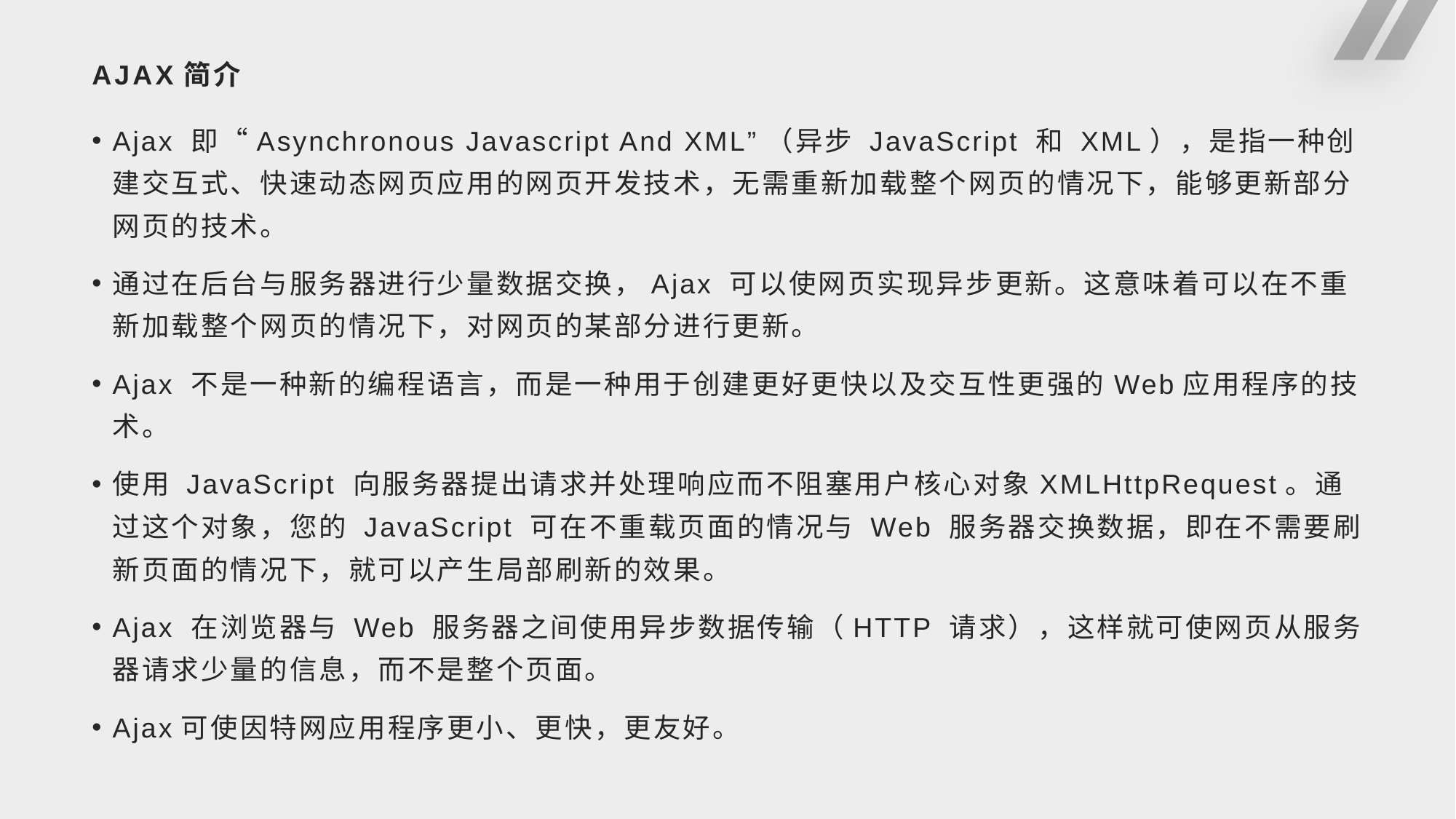

# AJAX简介
Ajax 即“Asynchronous Javascript And XML”（异步 JavaScript 和 XML），是指一种创建交互式、快速动态网页应用的网页开发技术，无需重新加载整个网页的情况下，能够更新部分网页的技术。
通过在后台与服务器进行少量数据交换，Ajax 可以使网页实现异步更新。这意味着可以在不重新加载整个网页的情况下，对网页的某部分进行更新。
Ajax 不是一种新的编程语言，而是一种用于创建更好更快以及交互性更强的Web应用程序的技术。
使用 JavaScript 向服务器提出请求并处理响应而不阻塞用户核心对象XMLHttpRequest。通过这个对象，您的 JavaScript 可在不重载页面的情况与 Web 服务器交换数据，即在不需要刷新页面的情况下，就可以产生局部刷新的效果。
Ajax 在浏览器与 Web 服务器之间使用异步数据传输（HTTP 请求），这样就可使网页从服务器请求少量的信息，而不是整个页面。
Ajax可使因特网应用程序更小、更快，更友好。